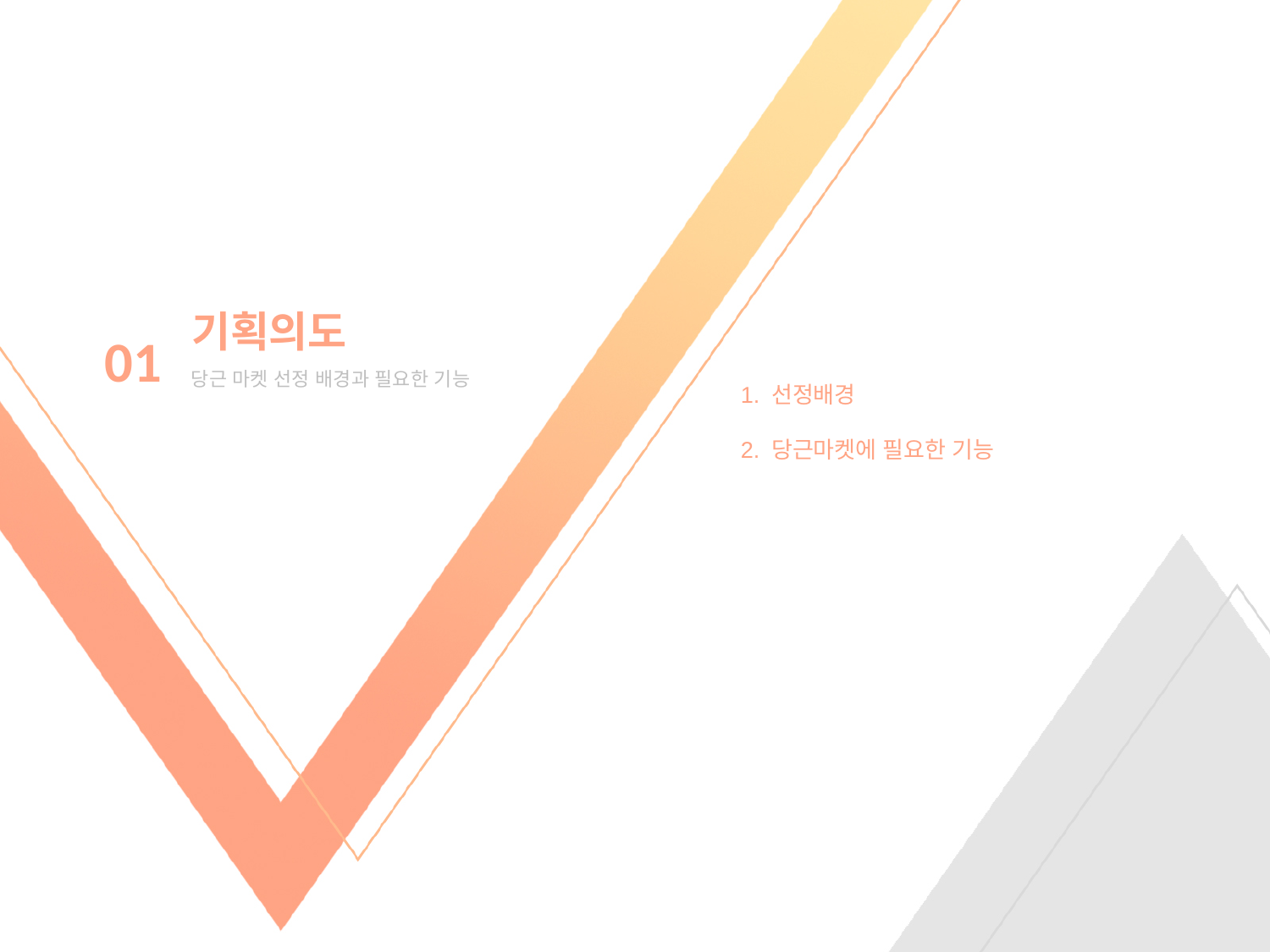

기획의도
01
당근 마켓 선정 배경과 필요한 기능
 선정배경
 당근마켓에 필요한 기능